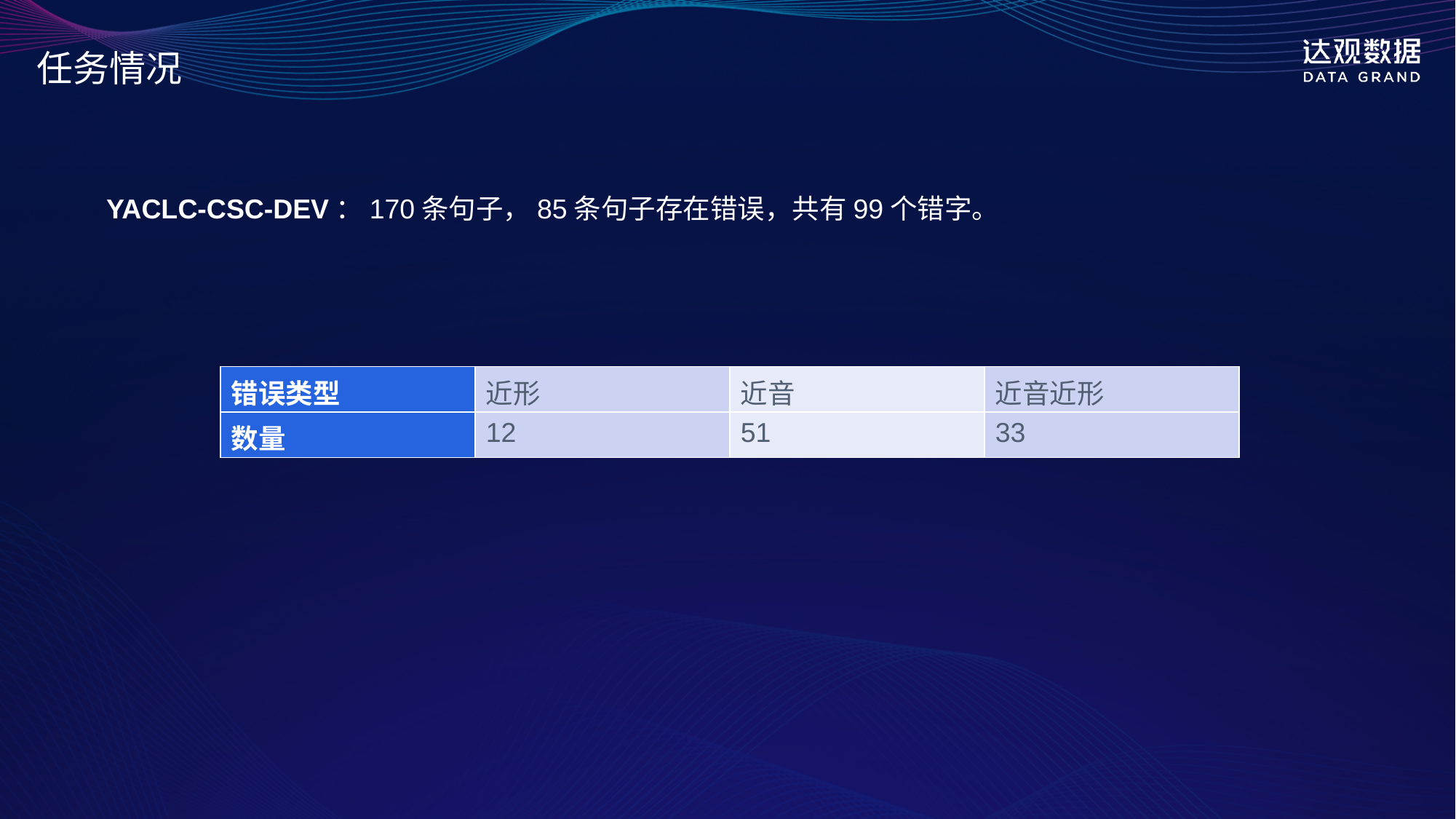

任务情况
YACLC-CSC-DEV：170条句子，85条句子存在错误，共有99个错字。
| 错误类型 | 近形 | 近音 | 近音近形 |
| --- | --- | --- | --- |
| 数量 | 12 | 51 | 33 |